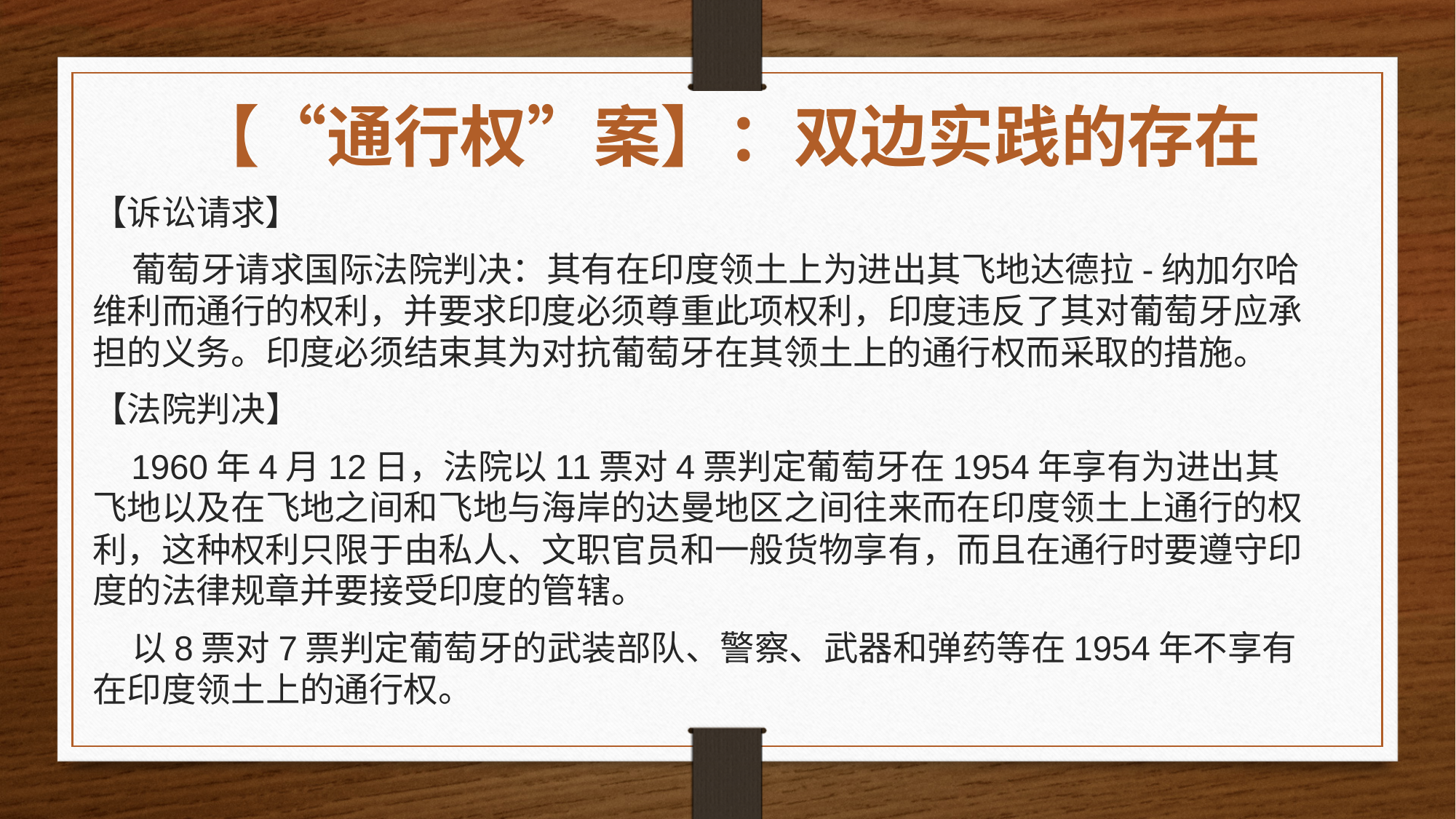

# 【“通行权”案】：双边实践的存在
【诉讼请求】
    葡萄牙请求国际法院判决：其有在印度领土上为进出其飞地达德拉-纳加尔哈维利而通行的权利，并要求印度必须尊重此项权利，印度违反了其对葡萄牙应承担的义务。印度必须结束其为对抗葡萄牙在其领土上的通行权而采取的措施。
【法院判决】
    1960年4月12日，法院以11票对4票判定葡萄牙在1954年享有为进出其飞地以及在飞地之间和飞地与海岸的达曼地区之间往来而在印度领土上通行的权利，这种权利只限于由私人、文职官员和一般货物享有，而且在通行时要遵守印度的法律规章并要接受印度的管辖。
    以8票对7票判定葡萄牙的武装部队、警察、武器和弹药等在1954年不享有在印度领土上的通行权。